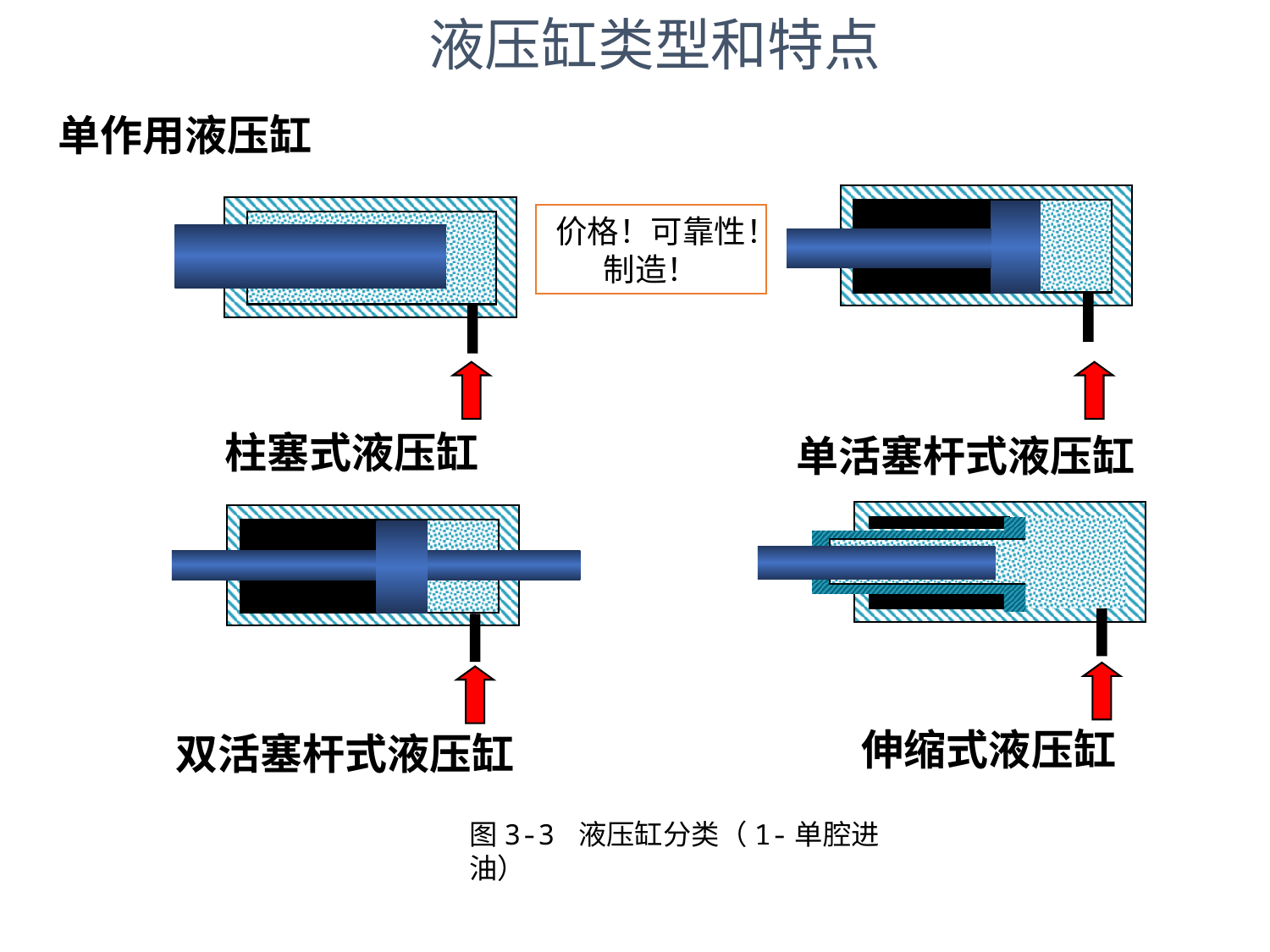

液压缸类型和特点
单作用液压缸

柱塞式液压缸
单活塞杆式液压缸

伸缩式液压缸
双活塞杆式液压缸
价格！可靠性！制造！
图3-3 液压缸分类（1-单腔进油）